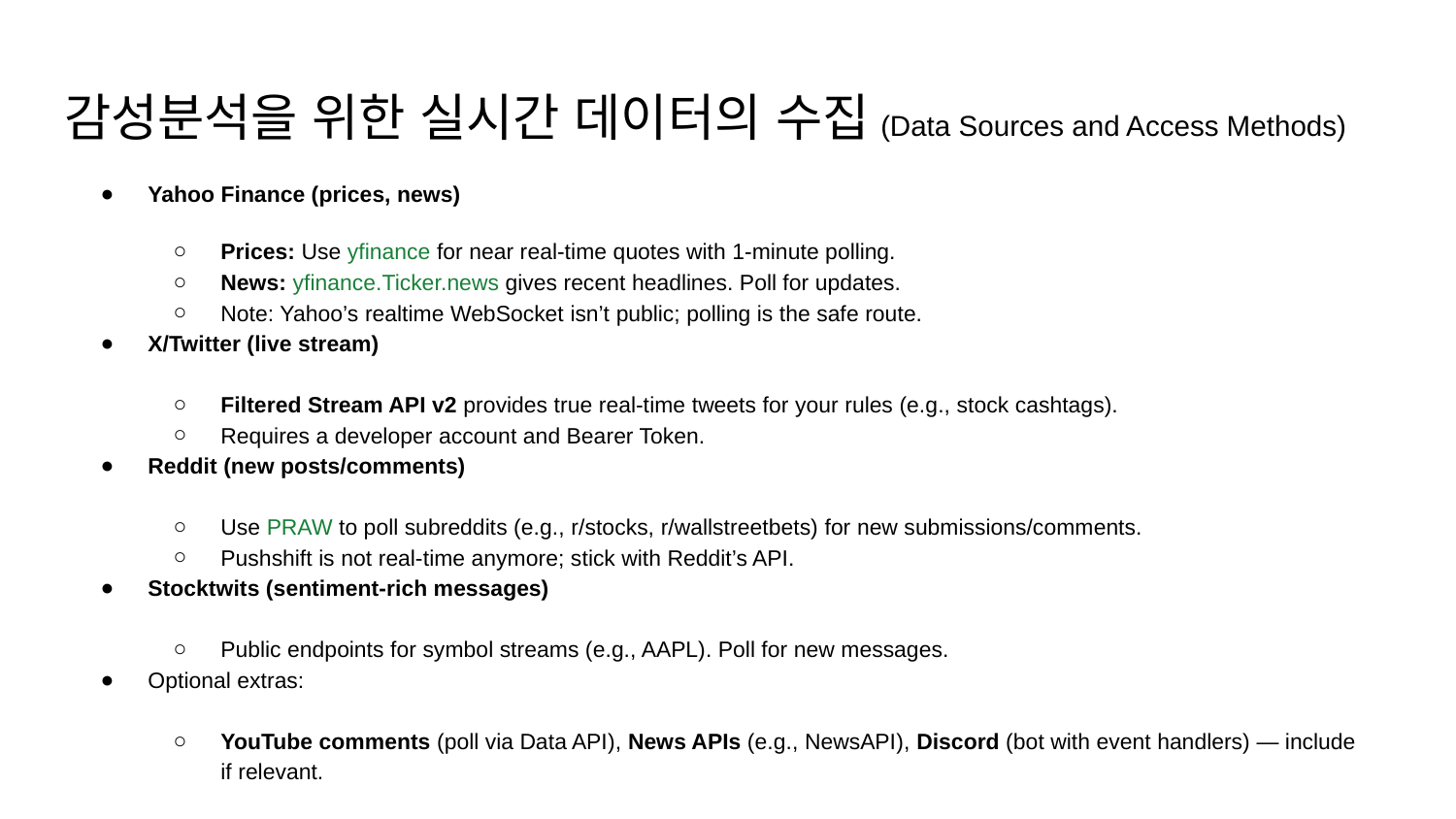

# 감성분석을 위한 실시간 데이터의 수집(Data Sources and Access Methods)
Yahoo Finance (prices, news)
Prices: Use yfinance for near real‑time quotes with 1‑minute polling.
News: yfinance.Ticker.news gives recent headlines. Poll for updates.
Note: Yahoo’s realtime WebSocket isn’t public; polling is the safe route.
X/Twitter (live stream)
Filtered Stream API v2 provides true real‑time tweets for your rules (e.g., stock cashtags).
Requires a developer account and Bearer Token.
Reddit (new posts/comments)
Use PRAW to poll subreddits (e.g., r/stocks, r/wallstreetbets) for new submissions/comments.
Pushshift is not real‑time anymore; stick with Reddit’s API.
Stocktwits (sentiment-rich messages)
Public endpoints for symbol streams (e.g., AAPL). Poll for new messages.
Optional extras:
YouTube comments (poll via Data API), News APIs (e.g., NewsAPI), Discord (bot with event handlers) — include if relevant.